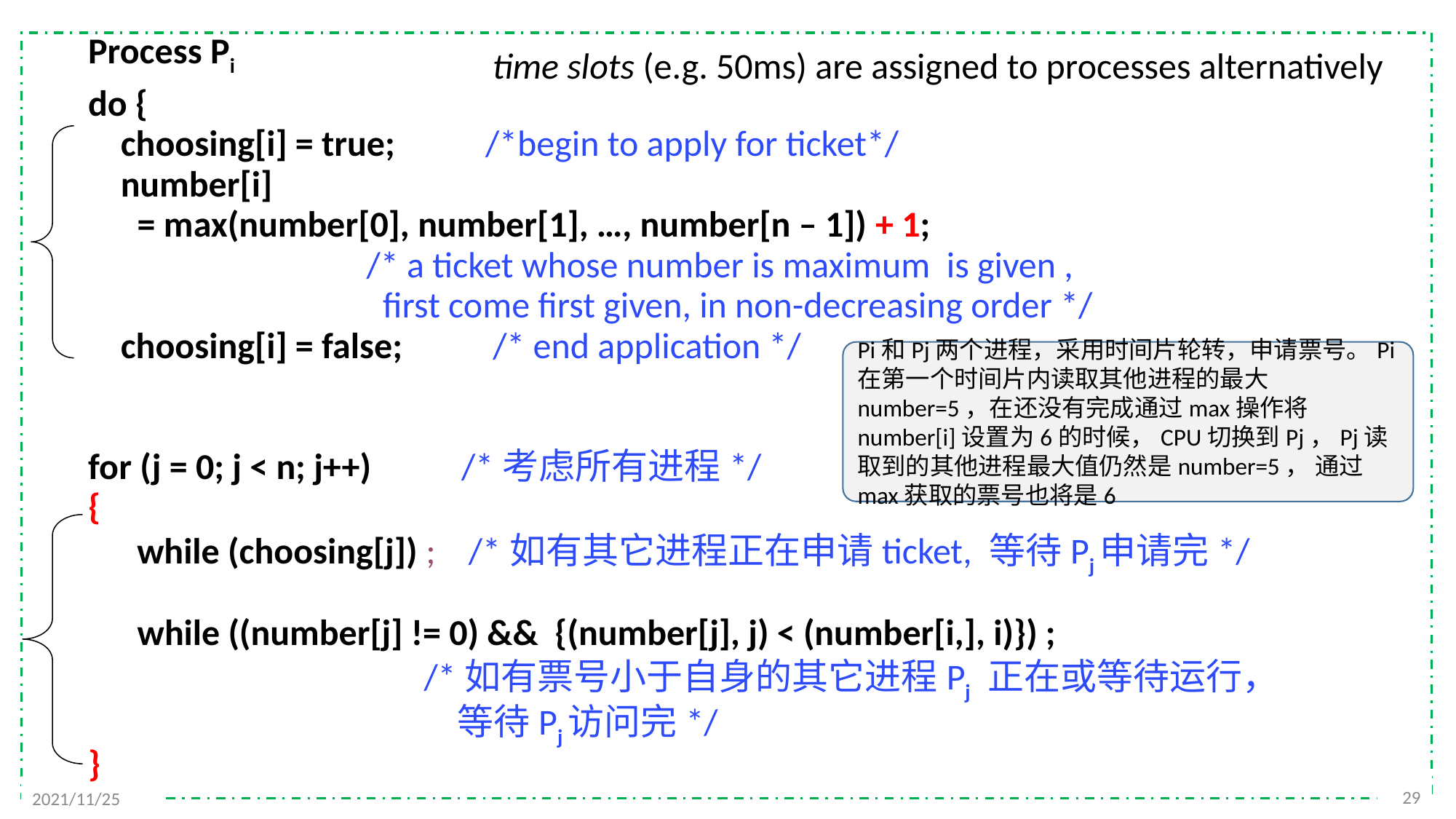

Process Pi
time slots (e.g. 50ms) are assigned to processes alternatively
do {
	choosing[i] = true;           /*begin to apply for ticket*/
	number[i]
      = max(number[0], number[1], …, number[n – 1]) + 1;
                                  /* a ticket whose number is maximum  is given ,
                                    first come first given, in non-decreasing order */
	choosing[i] = false;           /* end application */

for (j = 0; j < n; j++)           /*考虑所有进程*/
{
	  while (choosing[j]) ;    /*如有其它进程正在申请ticket, 等待Pj申请完*/

      while ((number[j] != 0) &&  {(number[j], j) < (number[i,], i)}) ;
                                         /*如有票号小于自身的其它进程Pj 正在或等待运行，
                                            等待Pj访问完*/
}

Pi和Pj两个进程，采用时间片轮转，申请票号。Pi在第一个时间片内读取其他进程的最大number=5，在还没有完成通过max操作将number[i]设置为6的时候，CPU切换到Pj，Pj读取到的其他进程最大值仍然是number=5， 通过max获取的票号也将是6

29
2021/11/25